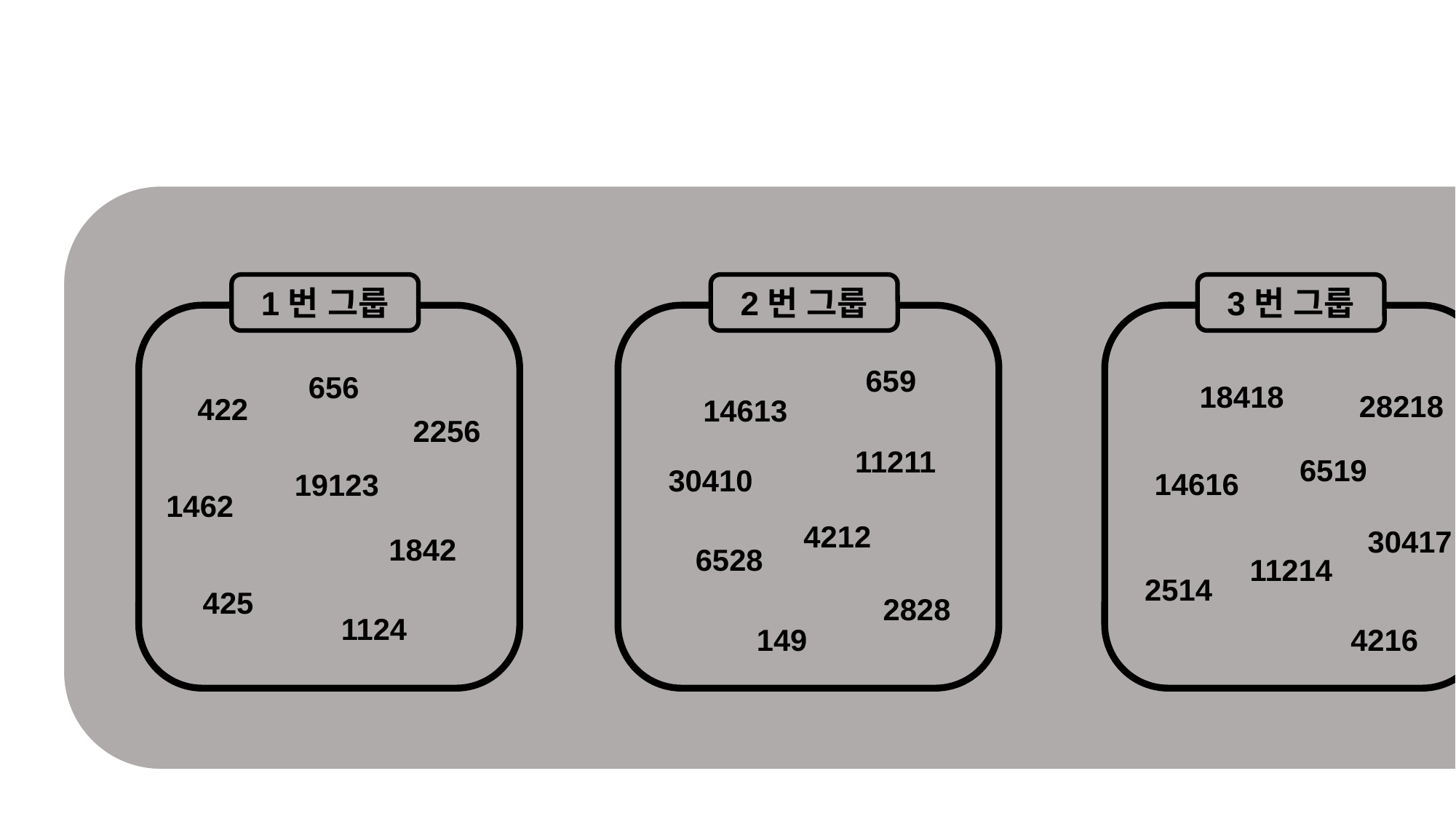

1번 그룹
2번 그룹
3번 그룹

659
656
18418
28218
422
14613
2256
11211
6519
30410
14616
19123
1462
4212
30417
1842
6528
11214
2514
425
2828
1124
149
4216